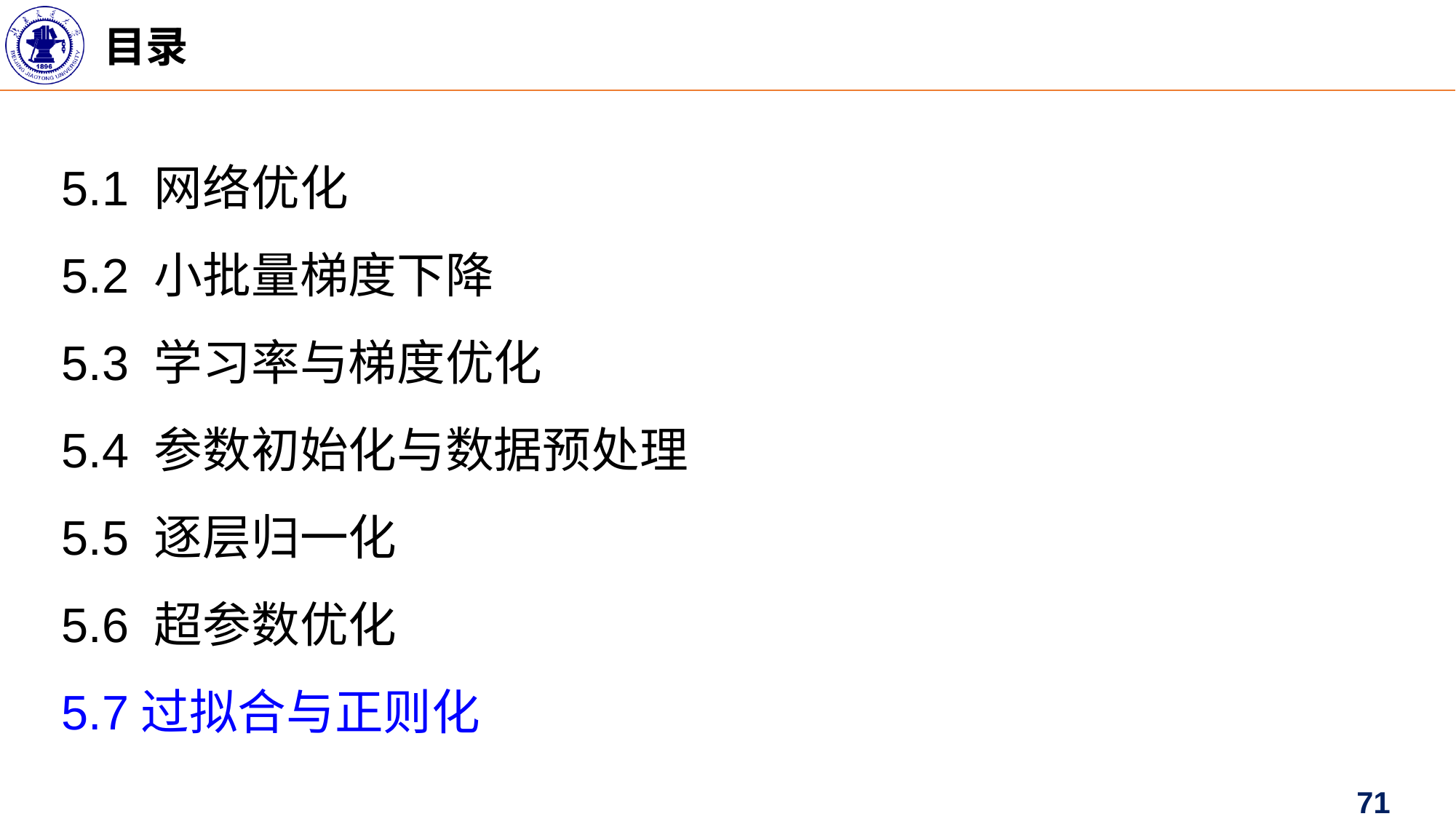

目录
5.1 网络优化
5.2 小批量梯度下降
5.3 学习率与梯度优化
5.4 参数初始化与数据预处理
5.5 逐层归一化
5.6 超参数优化
5.7过拟合与正则化